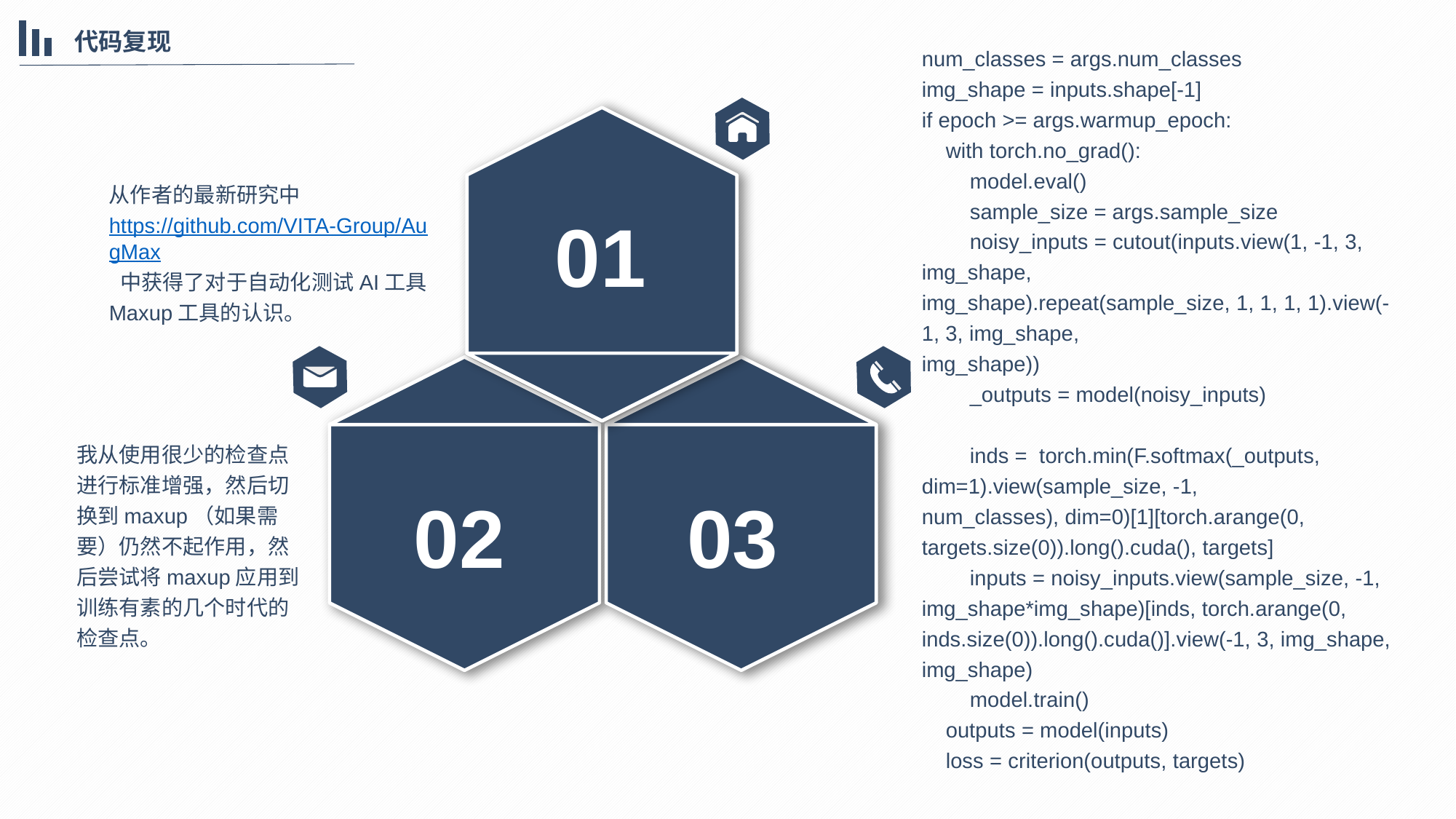

num_classes = args.num_classes
img_shape = inputs.shape[-1]
if epoch >= args.warmup_epoch:
    with torch.no_grad():
        model.eval()
        sample_size = args.sample_size
        noisy_inputs = cutout(inputs.view(1, -1, 3, img_shape,
img_shape).repeat(sample_size, 1, 1, 1, 1).view(-1, 3, img_shape,
img_shape))
        _outputs = model(noisy_inputs)

        inds =  torch.min(F.softmax(_outputs, dim=1).view(sample_size, -1,
num_classes), dim=0)[1][torch.arange(0,
targets.size(0)).long().cuda(), targets]
        inputs = noisy_inputs.view(sample_size, -1,
img_shape*img_shape)[inds, torch.arange(0,
inds.size(0)).long().cuda()].view(-1, 3, img_shape, img_shape)
        model.train()
    outputs = model(inputs)
    loss = criterion(outputs, targets)

代码复现

从作者的最新研究中https://github.com/VITA-Group/AugMax 中获得了对于自动化测试AI工具Maxup工具的认识。
01

我从使用很少的检查点进行标准增强，然后切换到maxup（如果需要）仍然不起作用，然后尝试将maxup应用到训练有素的几个时代的检查点。
02
03